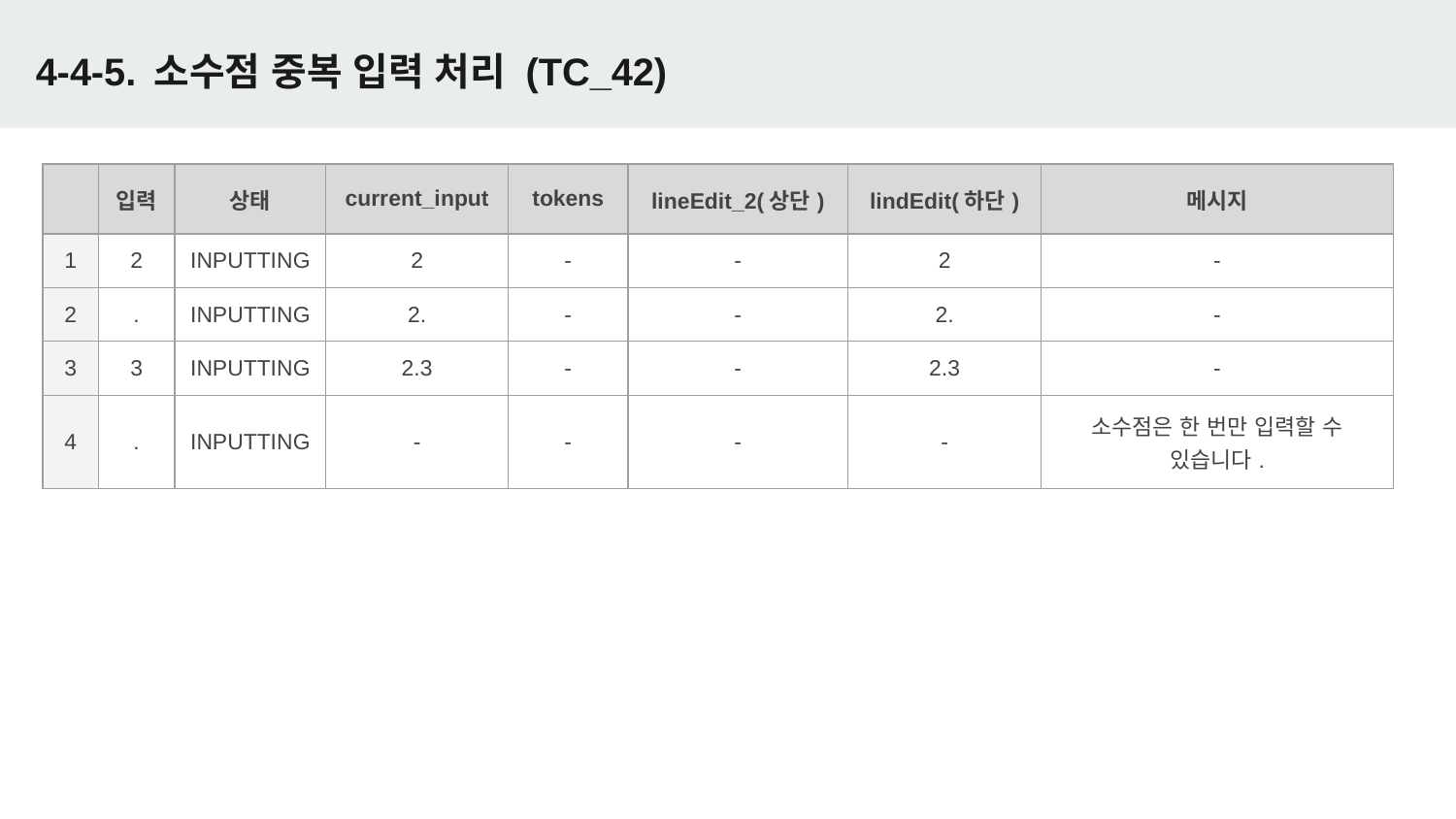

# 4-4-5. 소수점 중복 입력 처리 (TC_42)
|  | 입력 | 상태 | current\_input | tokens | lineEdit\_2(상단) | lindEdit(하단) | 메시지 |
| --- | --- | --- | --- | --- | --- | --- | --- |
| 1 | 2 | INPUTTING | 2 | - | - | 2 | - |
| 2 | . | INPUTTING | 2. | - | - | 2. | - |
| 3 | 3 | INPUTTING | 2.3 | - | - | 2.3 | - |
| 4 | . | INPUTTING | - | - | - | - | 소수점은 한 번만 입력할 수 있습니다. |